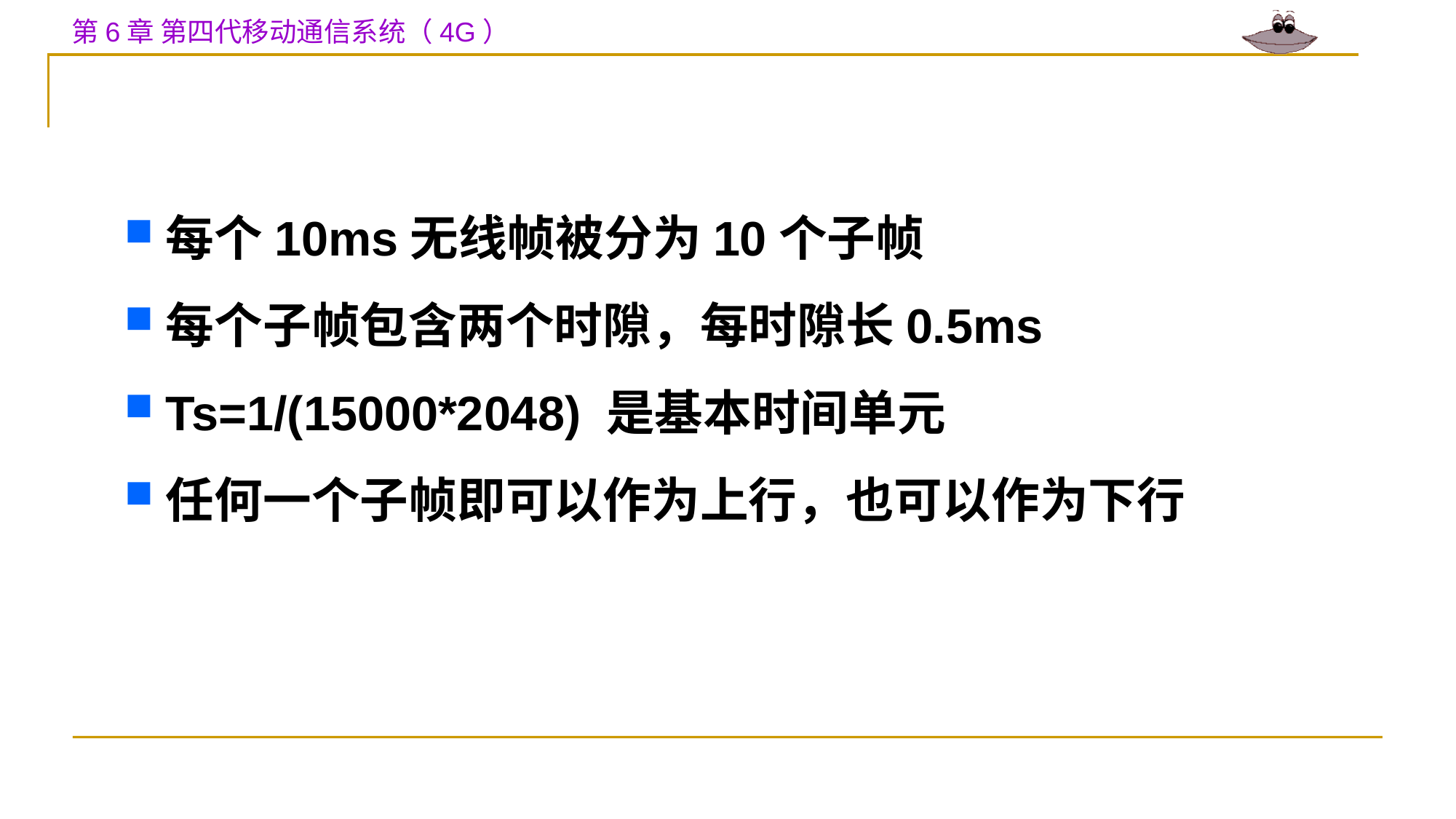

每个10ms无线帧被分为10个子帧
每个子帧包含两个时隙，每时隙长0.5ms
Ts=1/(15000*2048) 是基本时间单元
任何一个子帧即可以作为上行，也可以作为下行